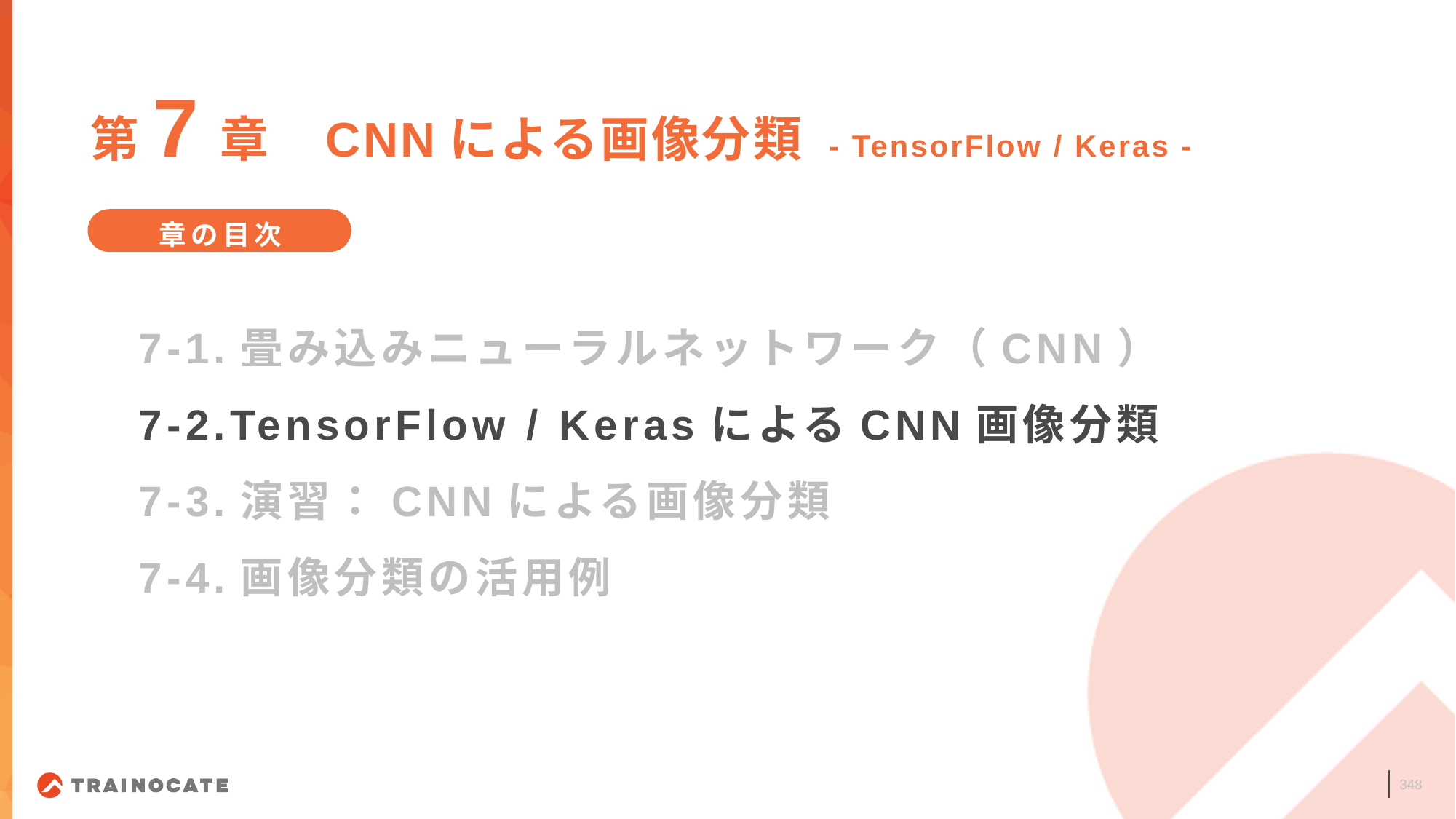

第7章　CNNによる画像分類 - TensorFlow / Keras -
章の目次
7-1.畳み込みニューラルネットワーク（CNN）
7-2.TensorFlow / KerasによるCNN画像分類
7-3.演習：CNNによる画像分類
7-4.画像分類の活用例
348